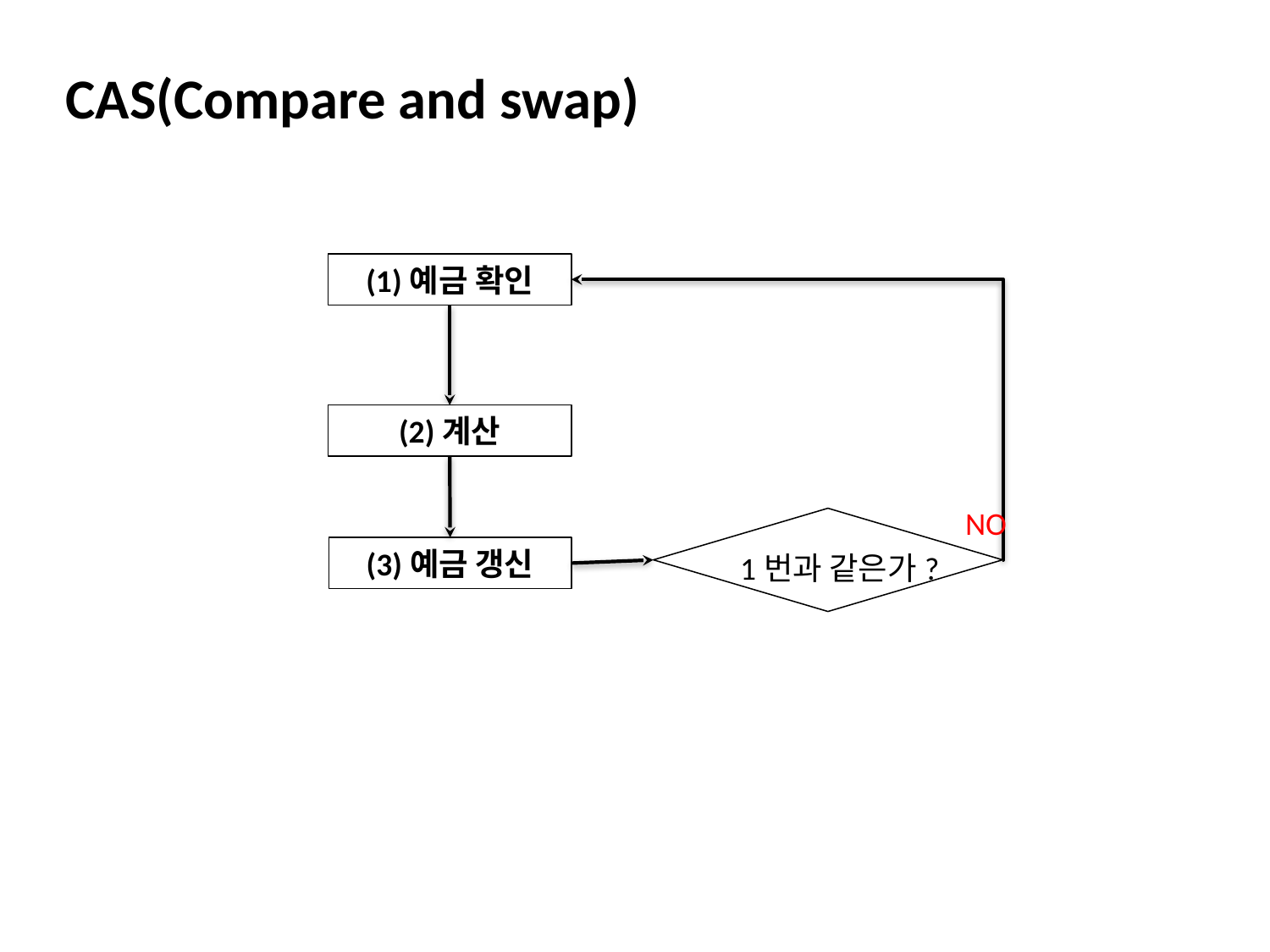

CAS(Compare and swap)
(1)예금 확인
(2)계산
NO

1번과 같은가?
(3)예금 갱신